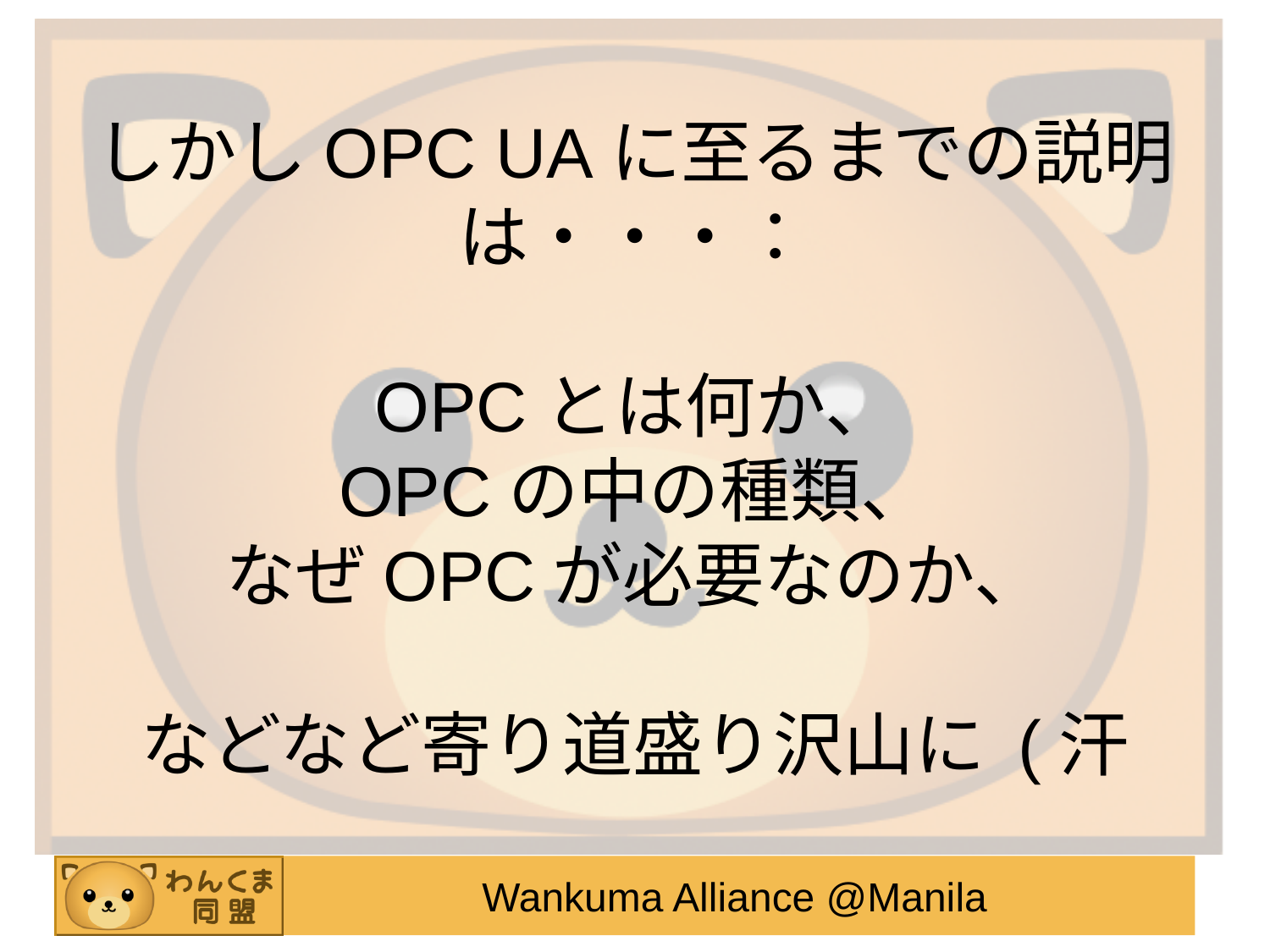

# しかしOPC UAに至るまでの説明は・・・： OPCとは何か、 OPCの中の種類、 なぜOPCが必要なのか、 などなど寄り道盛り沢山に (汗